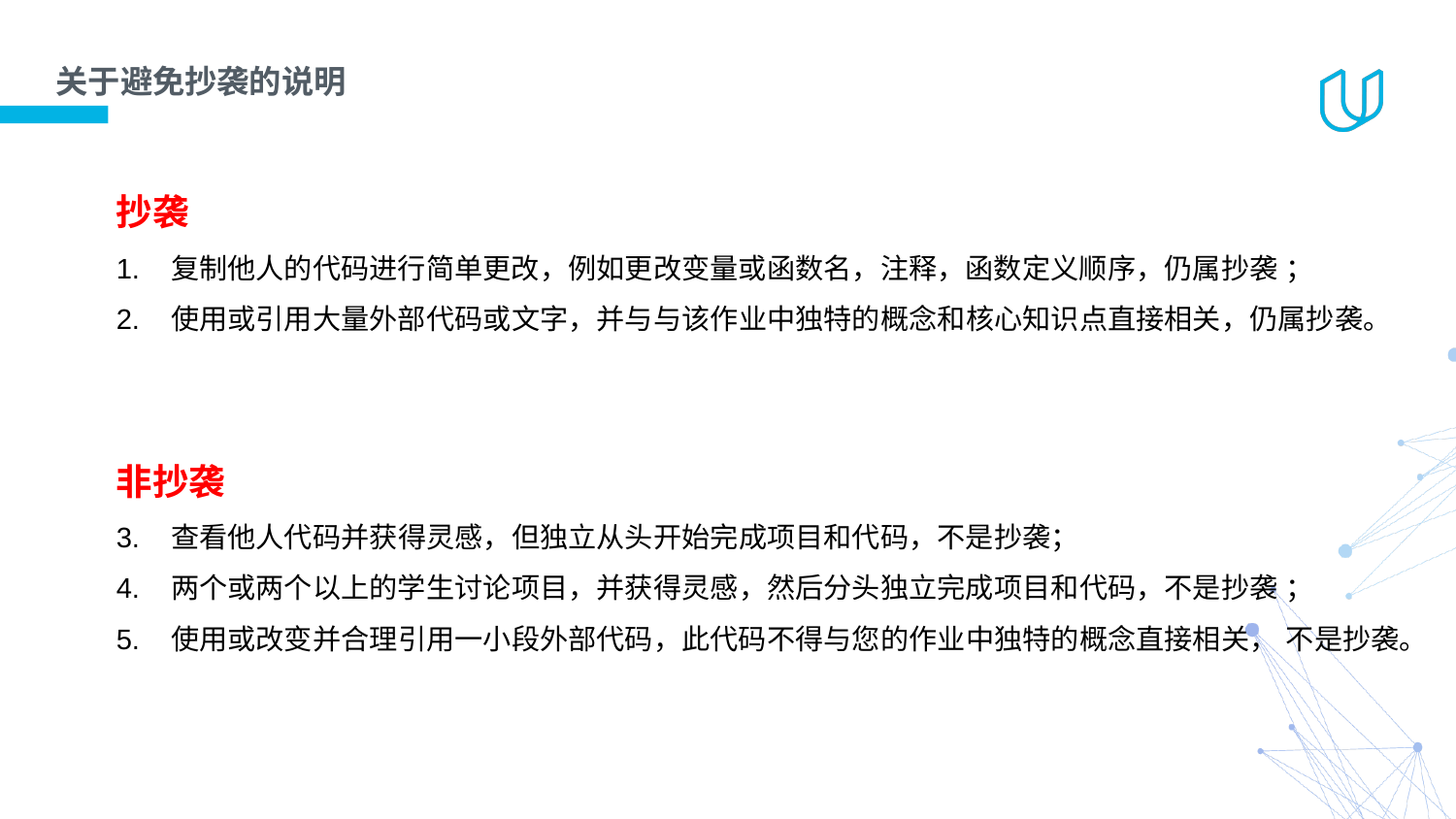

# 关于避免抄袭的说明
抄袭
复制他人的代码进行简单更改，例如更改变量或函数名，注释，函数定义顺序，仍属抄袭 ；
使用或引用大量外部代码或文字，并与与该作业中独特的概念和核心知识点直接相关，仍属抄袭。

非抄袭
查看他人代码并获得灵感，但独立从头开始完成项目和代码，不是抄袭；
两个或两个以上的学生讨论项目，并获得灵感，然后分头独立完成项目和代码，不是抄袭 ；
使用或改变并合理引用一小段外部代码，此代码不得与您的作业中独特的概念直接相关， 不是抄袭。